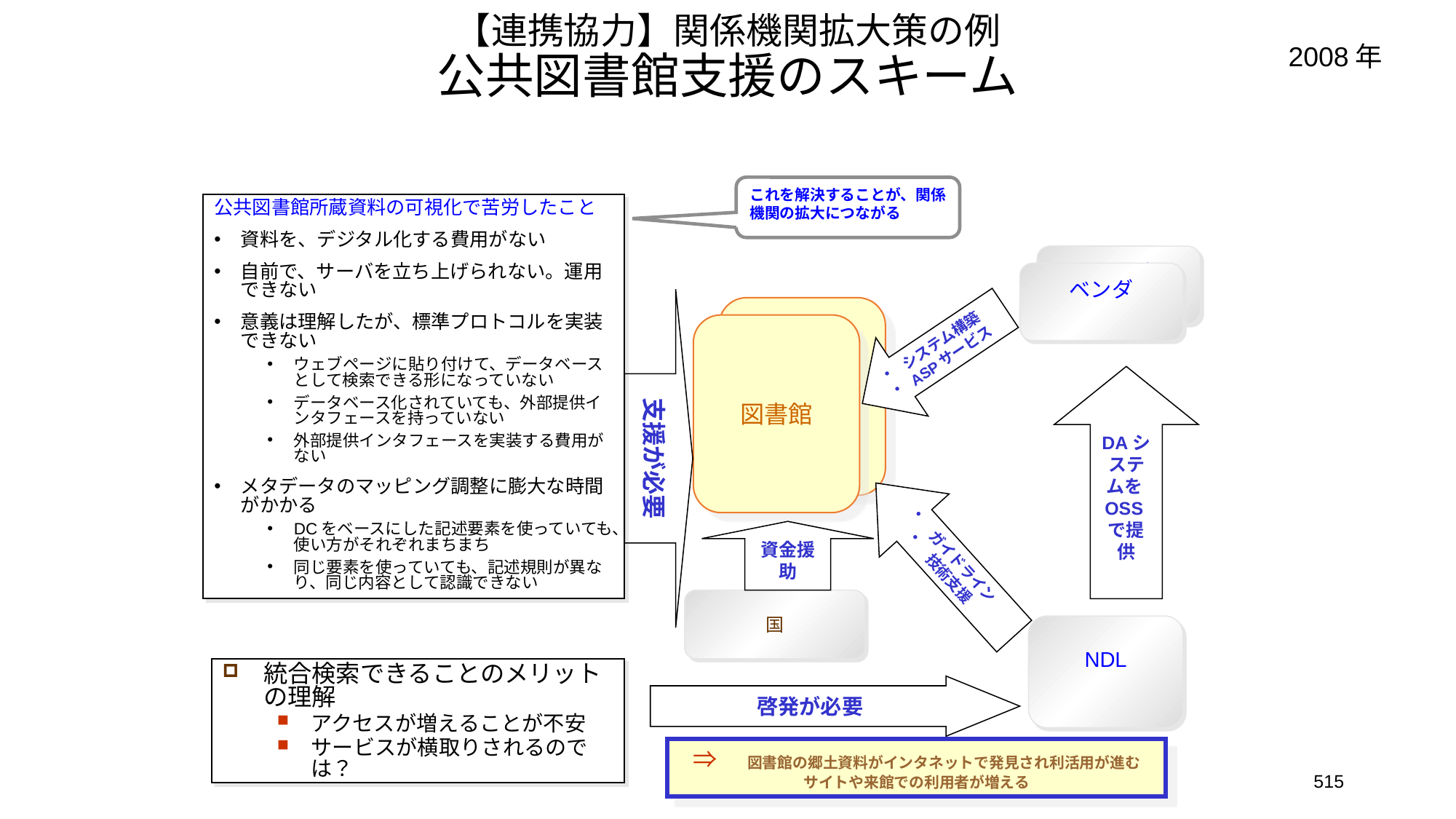

# 【連携協力】関係機関拡大策の例 公共図書館支援のスキーム
2008年
これを解決することが、関係機関の拡大につながる
公共図書館所蔵資料の可視化で苦労したこと
資料を、デジタル化する費用がない
自前で、サーバを立ち上げられない。運用できない
意義は理解したが、標準プロトコルを実装できない
ウェブページに貼り付けて、データベースとして検索できる形になっていない
データベース化されていても、外部提供インタフェースを持っていない
外部提供インタフェースを実装する費用がない
メタデータのマッピング調整に膨大な時間がかかる
DCをベースにした記述要素を使っていても、使い方がそれぞれまちまち
同じ要素を使っていても、記述規則が異なり、同じ内容として認識できない
ベンダ

ベンダ

支援が必要
図書館
システム構築
ASPサービス
図書館
DAシステムをOSSで提供
ガイドライン
技術支援
資金援助
国
NDL

統合検索できることのメリットの理解
アクセスが増えることが不安
サービスが横取りされるのでは？
啓発が必要
⇒　図書館の郷土資料がインタネットで発見され利活用が進む
サイトや来館での利用者が増える
515